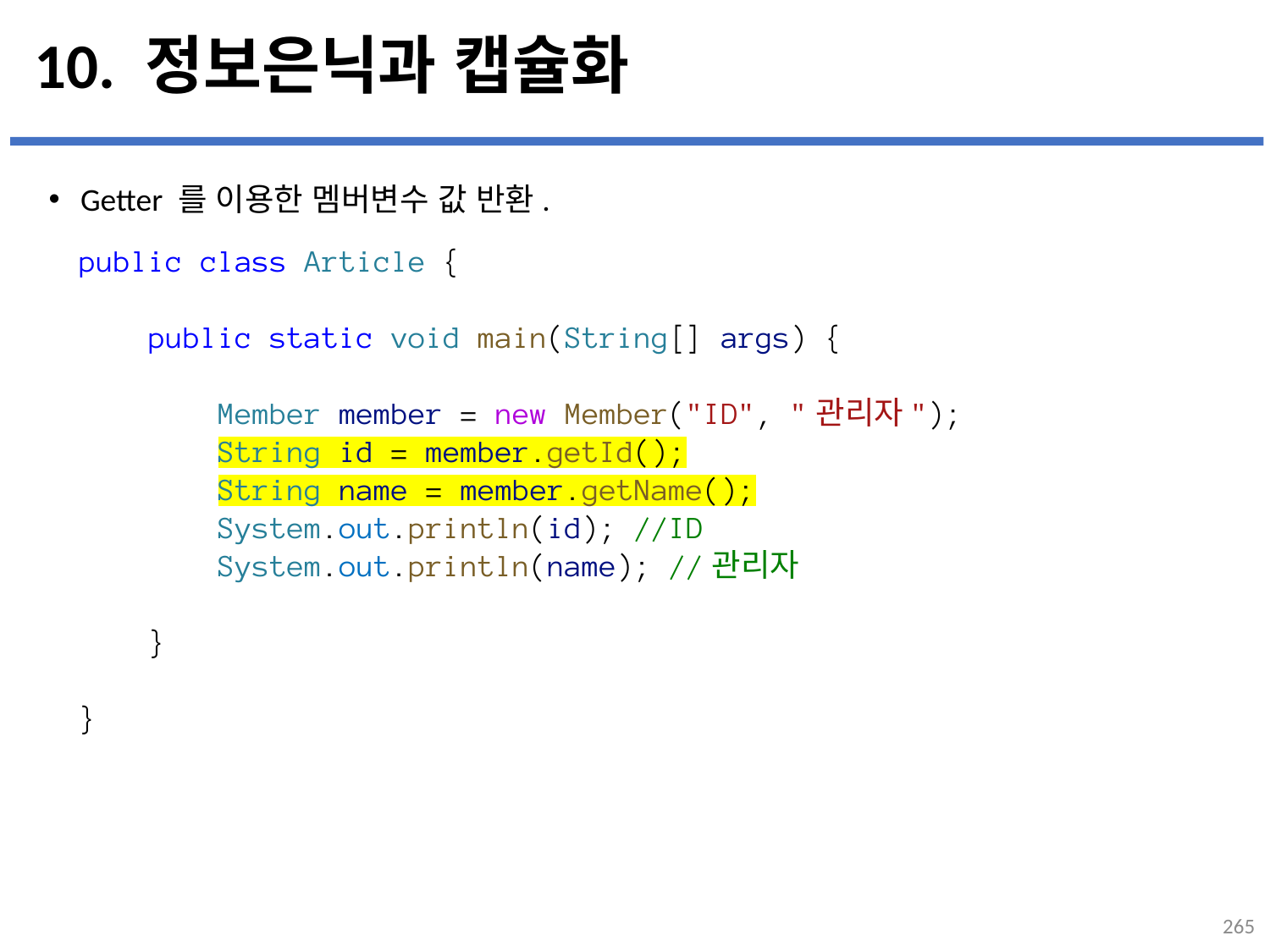

# 10. 정보은닉과 캡슐화
Getter 를 이용한 멤버변수 값 반환.
...

설명
public class Article {

    public static void main(String[] args) {

        Member member = new Member("ID", "관리자");
        String id = member.getId();
        String name = member.getName();
        System.out.println(id); //ID
        System.out.println(name); //관리자
    }
}
265